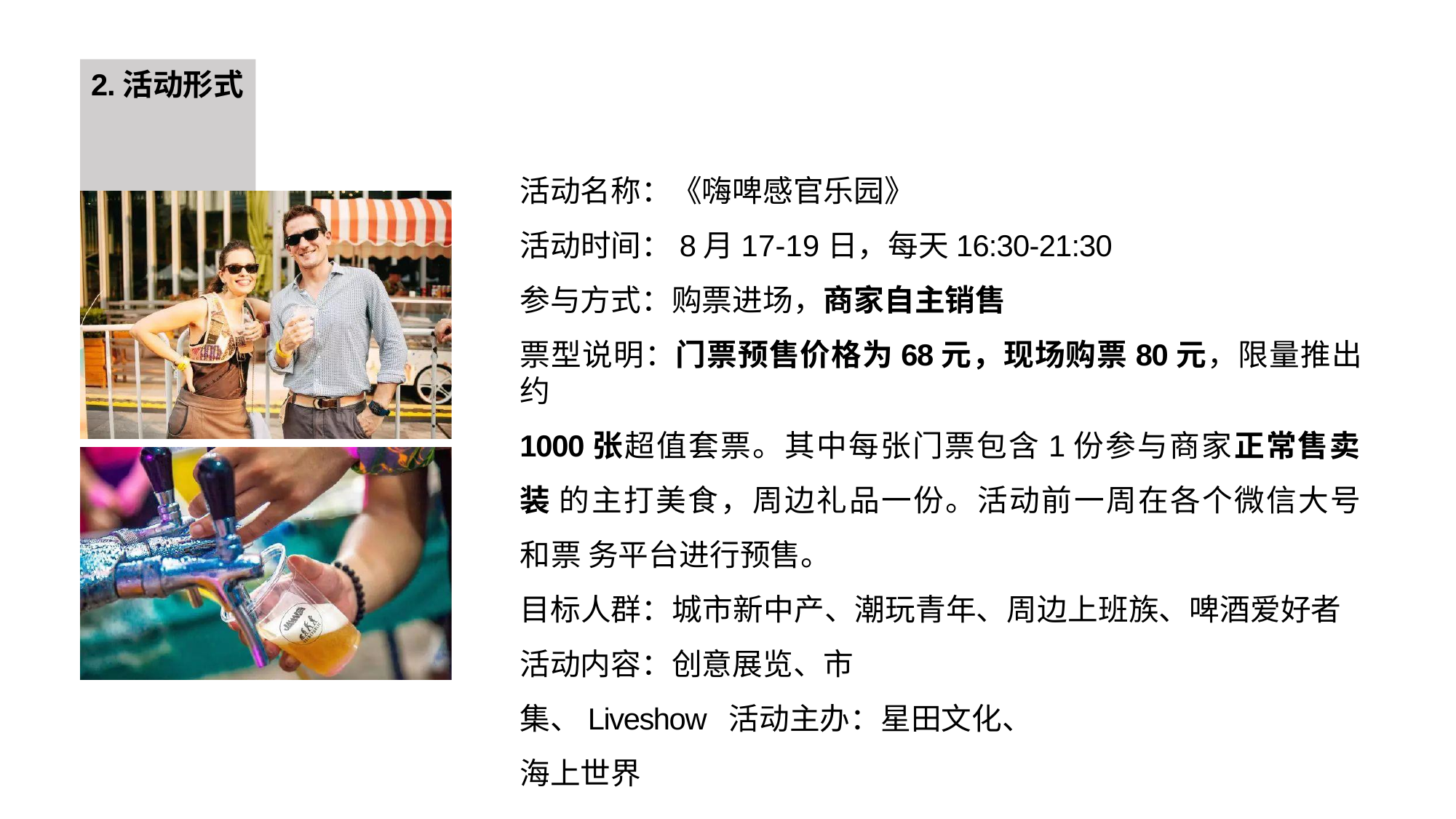

# 2.活动形式
活动名称：《嗨啤感官乐园》
活动时间：8月17-19日，每天16:30-21:30
参与方式：购票进场，商家自主销售
票型说明：门票预售价格为68元，现场购票80元，限量推出约
1000张超值套票。其中每张门票包含1份参与商家正常售卖装 的主打美食，周边礼品一份。活动前一周在各个微信大号和票 务平台进行预售。
目标人群：城市新中产、潮玩青年、周边上班族、啤酒爱好者
活动内容：创意展览、市集、Liveshow  活动主办：星田文化、海上世界